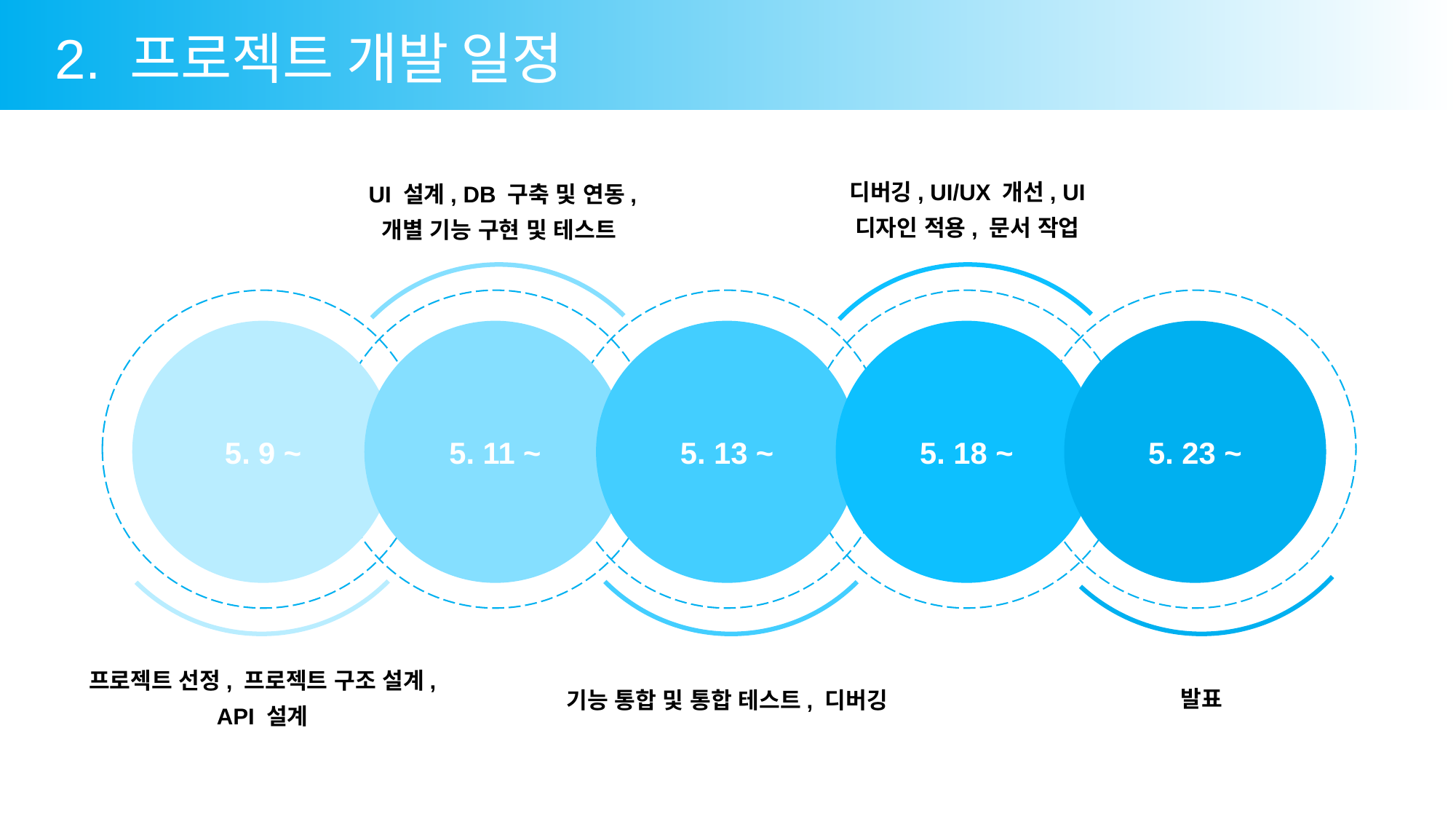

2. 프로젝트 개발 일정
디버깅, UI/UX 개선, UI 디자인 적용, 문서 작업
UI 설계, DB 구축 및 연동,
개별 기능 구현 및 테스트

5. 9 ~
5. 11 ~
5. 13 ~
5. 18 ~
5. 23 ~

프로젝트 선정, 프로젝트 구조 설계,
API 설계
발표
기능 통합 및 통합 테스트, 디버깅